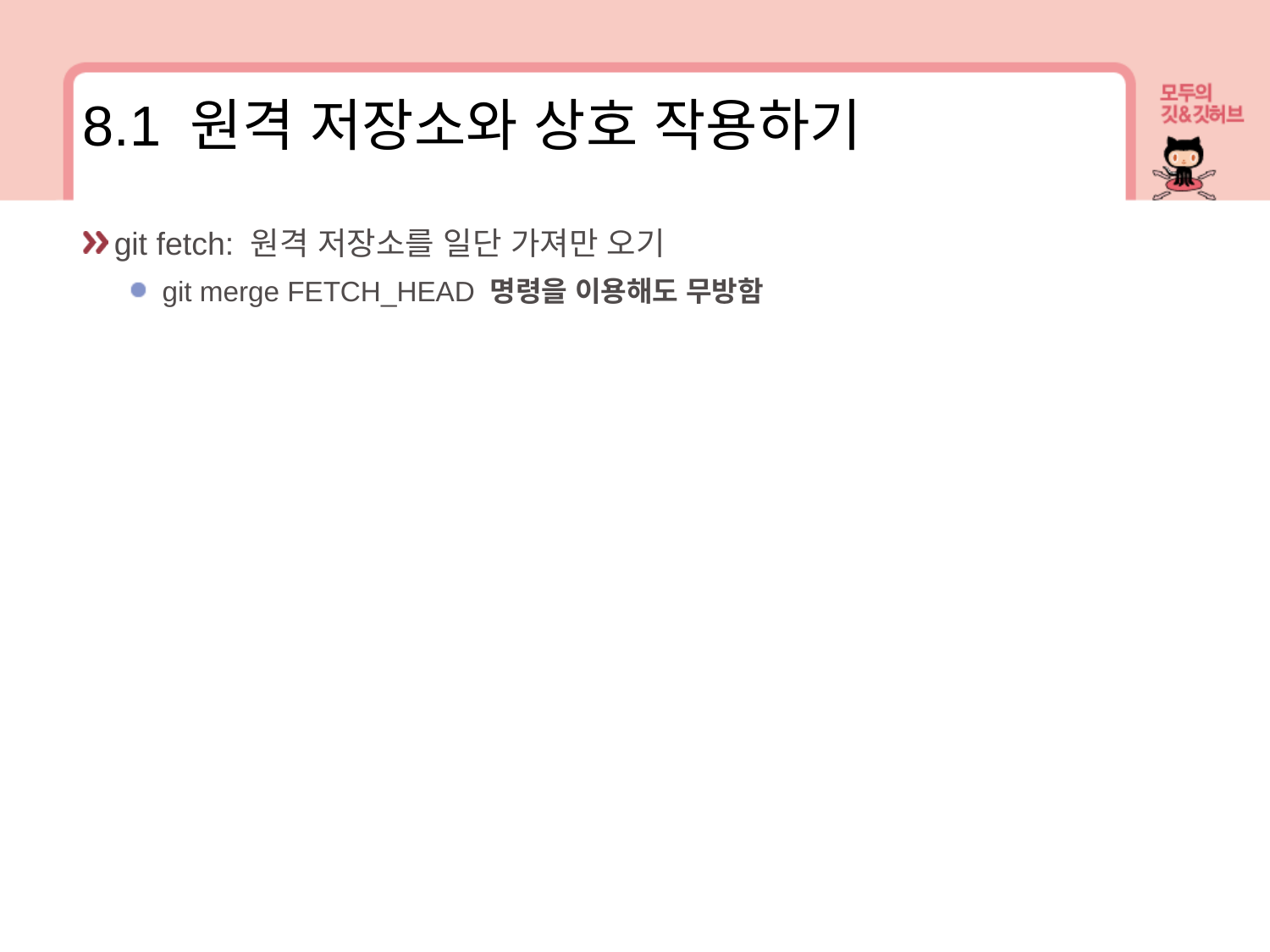

8.1 원격 저장소와 상호 작용하기
git fetch: 원격 저장소를 일단 가져만 오기
git merge FETCH_HEAD 명령을 이용해도 무방함